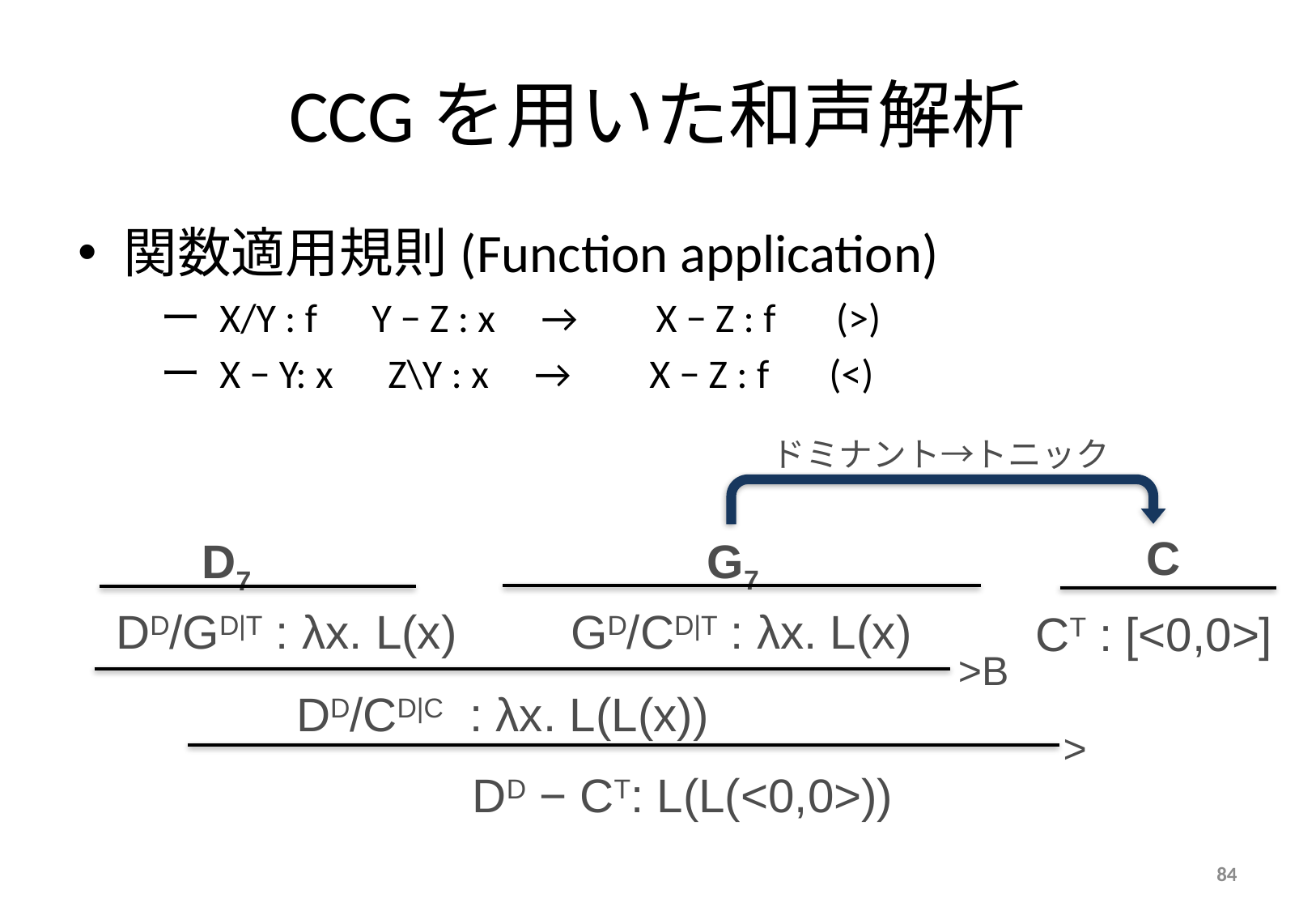

# CCGを用いた和声解析
関数適用規則(Function application)
        ー X/Y : f      Y − Z : x     →　  X − Z : f　(>)
        ー X − Y: x      Z\Y : x     →　  X − Z : f　(<)

ドミナント→トニック

G7
C
D7
DD/GD|T : λx. L(x)
CT : [<0,0>]
>B
DD/CD|C  : λx. L(L(x))
DD − CT: L(L(<0,0>))
GD/CD|T : λx. L(x)
>
84